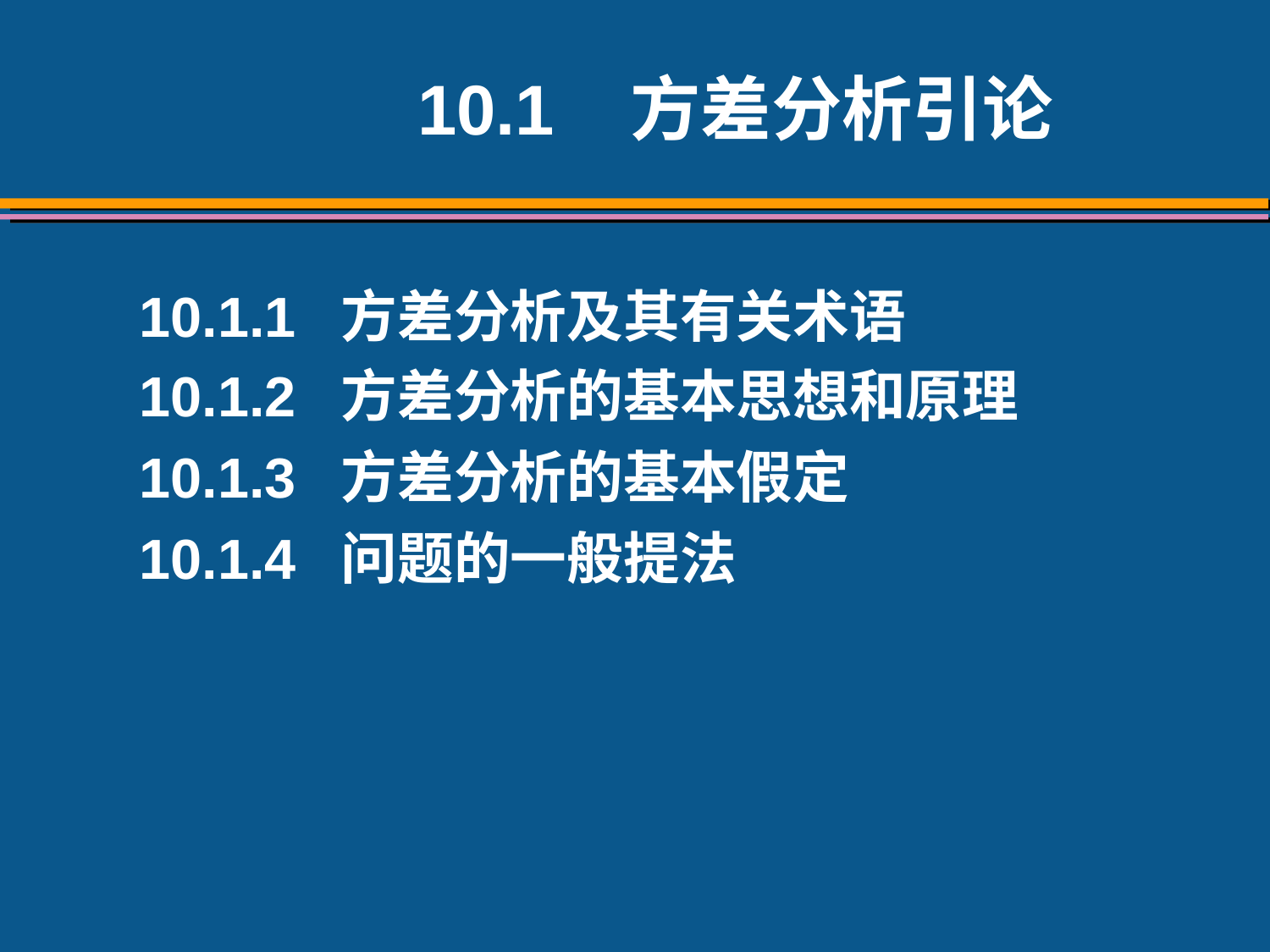

10.1   方差分析引论
10.1.1  方差分析及其有关术语
10.1.2  方差分析的基本思想和原理
10.1.3  方差分析的基本假定
10.1.4  问题的一般提法